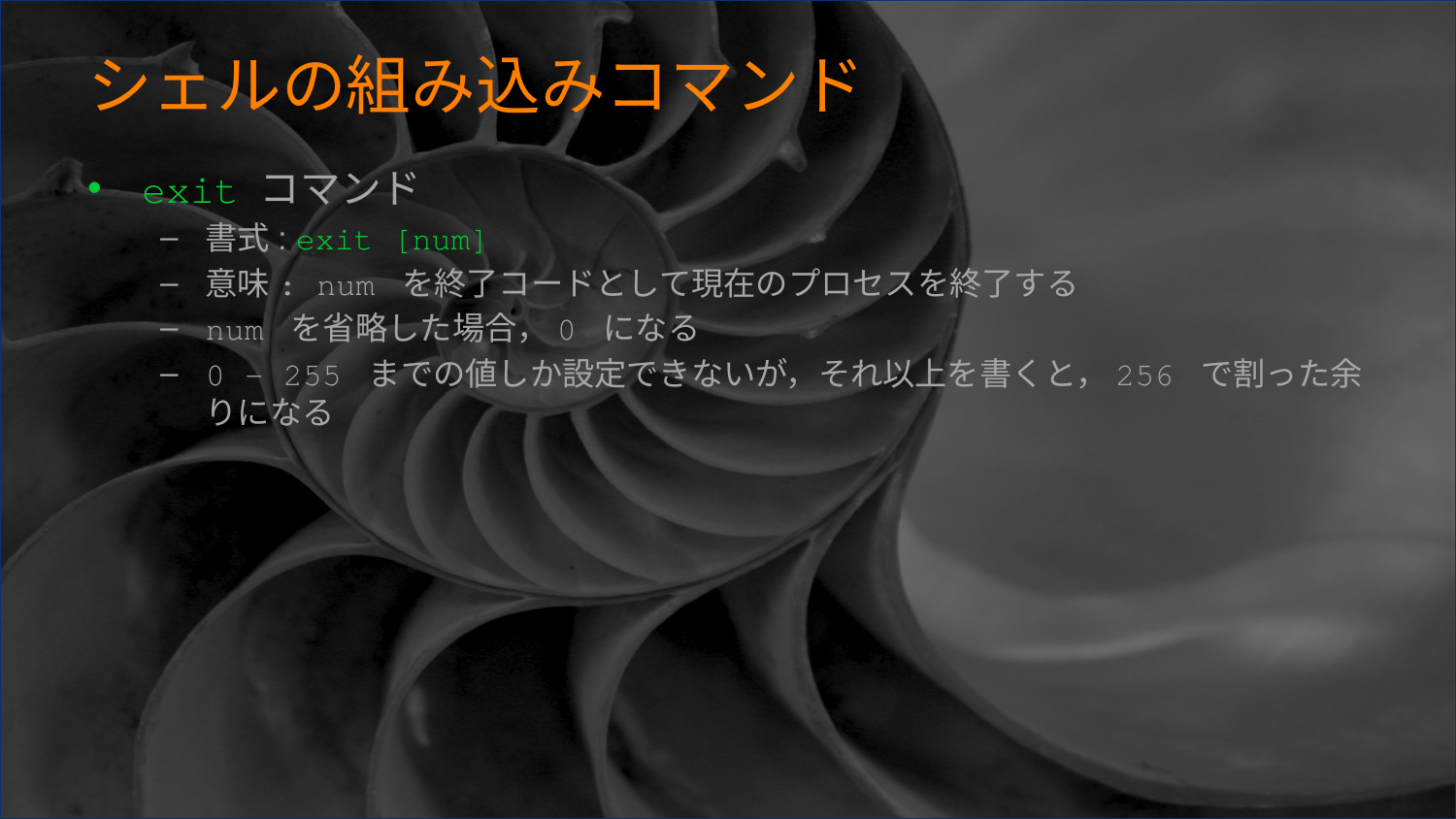

# シェルの組み込みコマンド
exit コマンド
書式: exit [num]
意味: num を終了コードとして現在のプロセスを終了する
num を省略した場合，0 になる
0 – 255 までの値しか設定できないが，それ以上を書くと，256 で割った余りになる